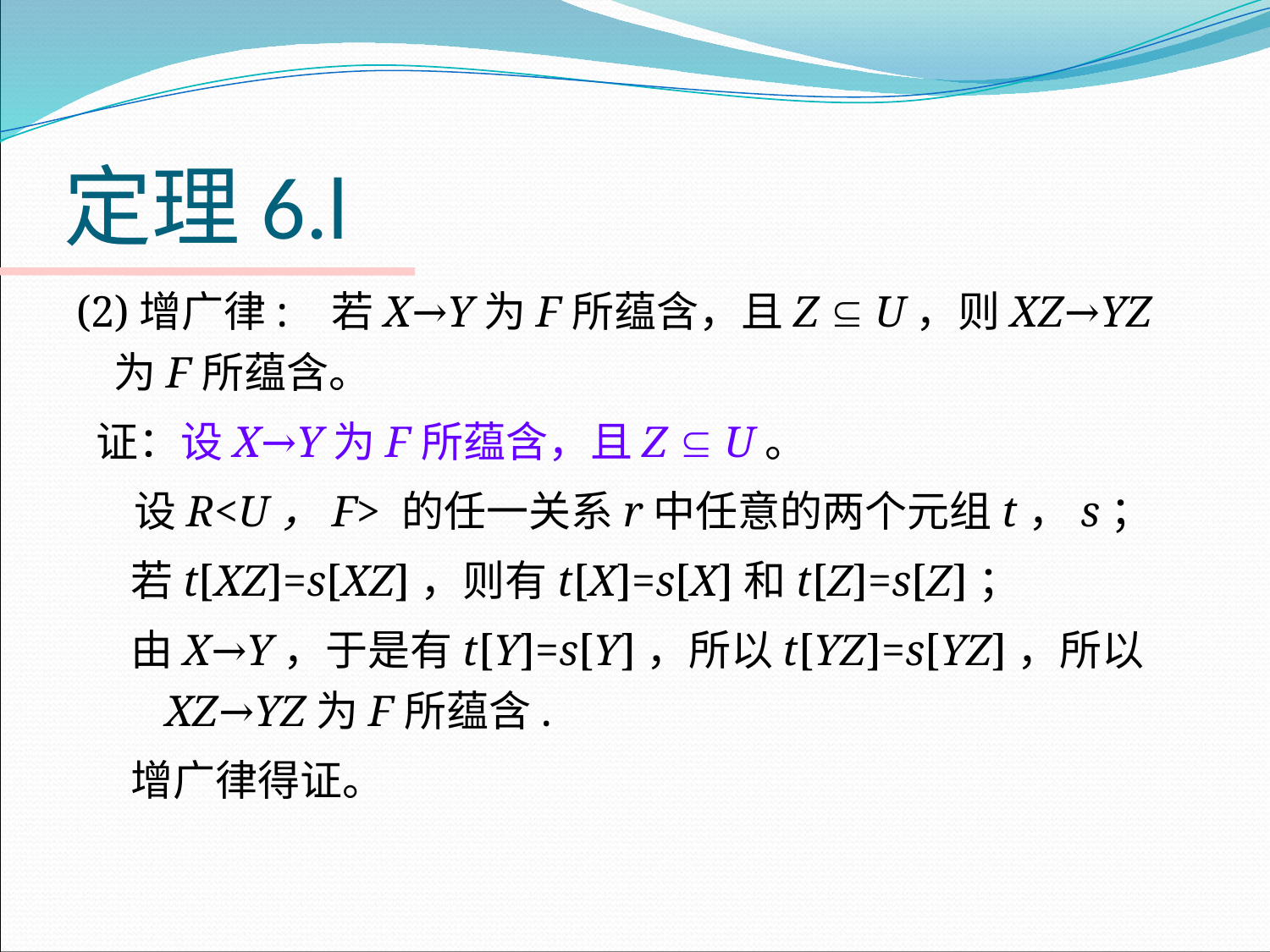

# 定理6.l
(2)增广律:   若X→Y为F所蕴含，且Z ⊆ U，则XZ→YZ 为F所蕴含。
 证：设X→Y为F所蕴含，且Z ⊆ U。
     设R<U，F> 的任一关系r中任意的两个元组t，s；
若t[XZ]=s[XZ]，则有t[X]=s[X]和t[Z]=s[Z]；
由X→Y，于是有t[Y]=s[Y]，所以t[YZ]=s[YZ]，所以XZ→YZ为F所蕴含.
增广律得证。

598